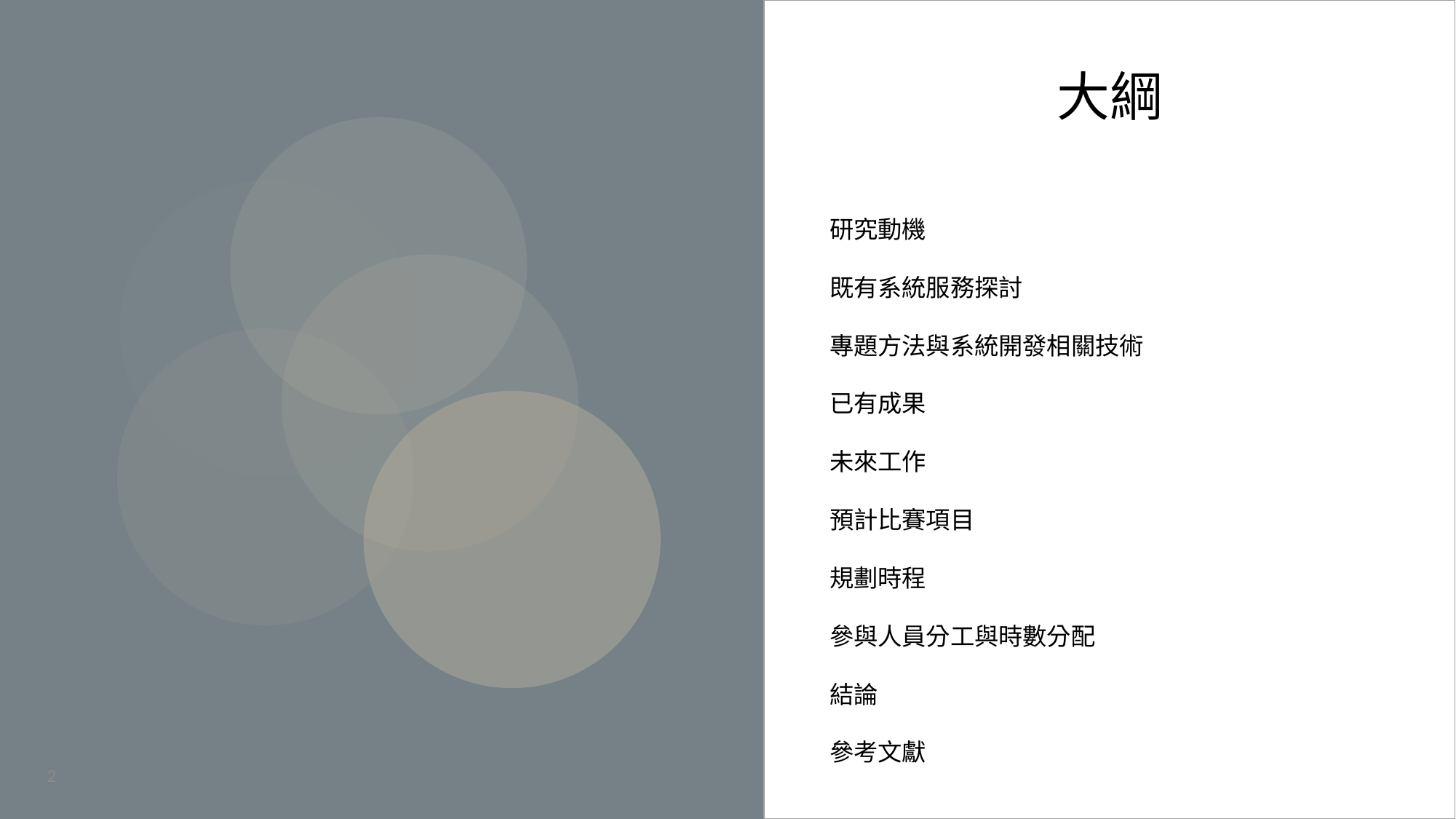

大綱

研究動機

既有系統服務探討

專題方法與系統開發相關技術

已有成果

未來工作

預計比賽項目

規劃時程

參與人員分工與時數分配

結論

參考文獻

2